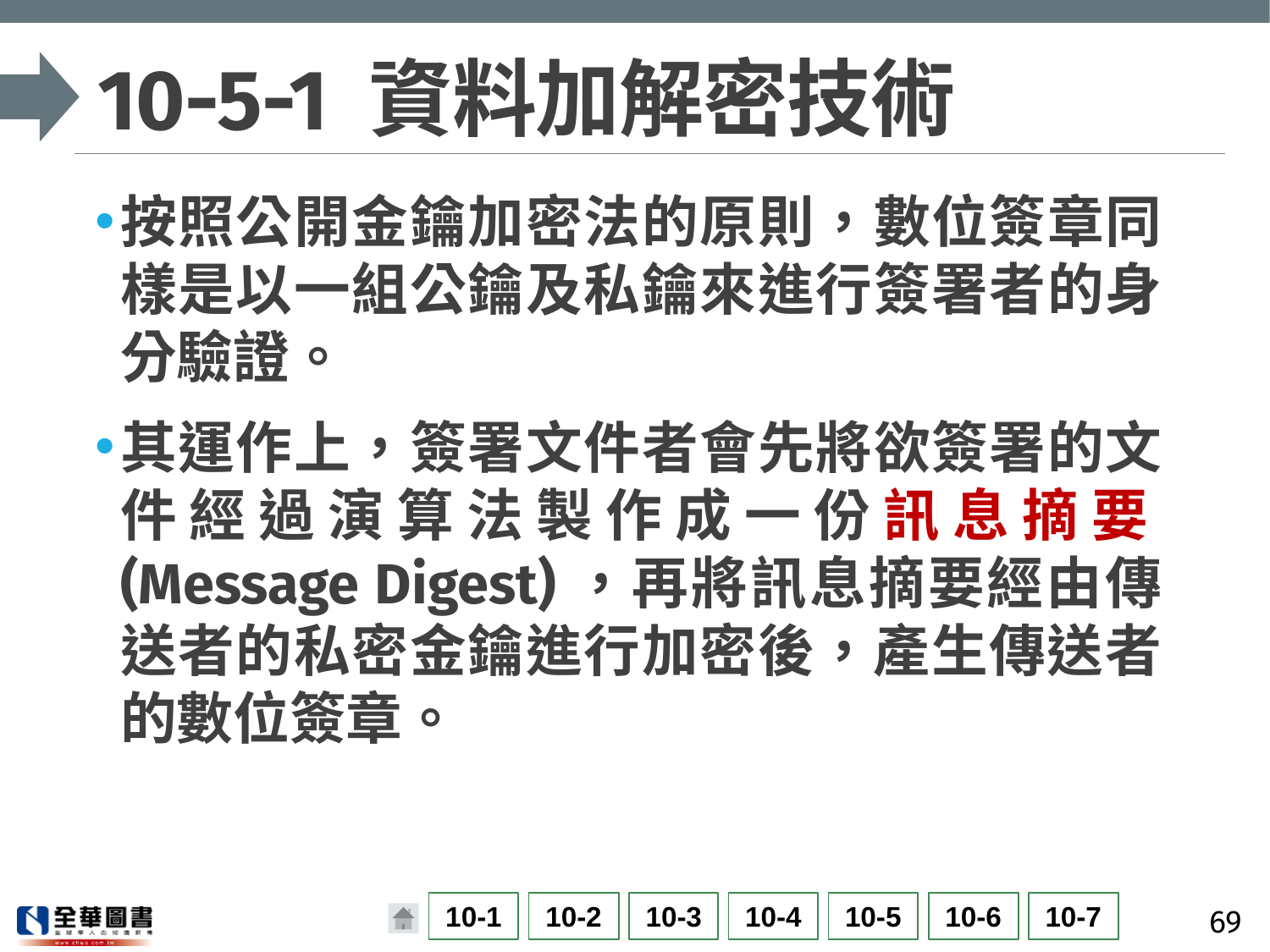

# 10-5-1 資料加解密技術
按照公開金鑰加密法的原則，數位簽章同樣是以一組公鑰及私鑰來進行簽署者的身分驗證。
其運作上，簽署文件者會先將欲簽署的文件經過演算法製作成一份訊息摘要(Message Digest)，再將訊息摘要經由傳送者的私密金鑰進行加密後，產生傳送者的數位簽章。
69